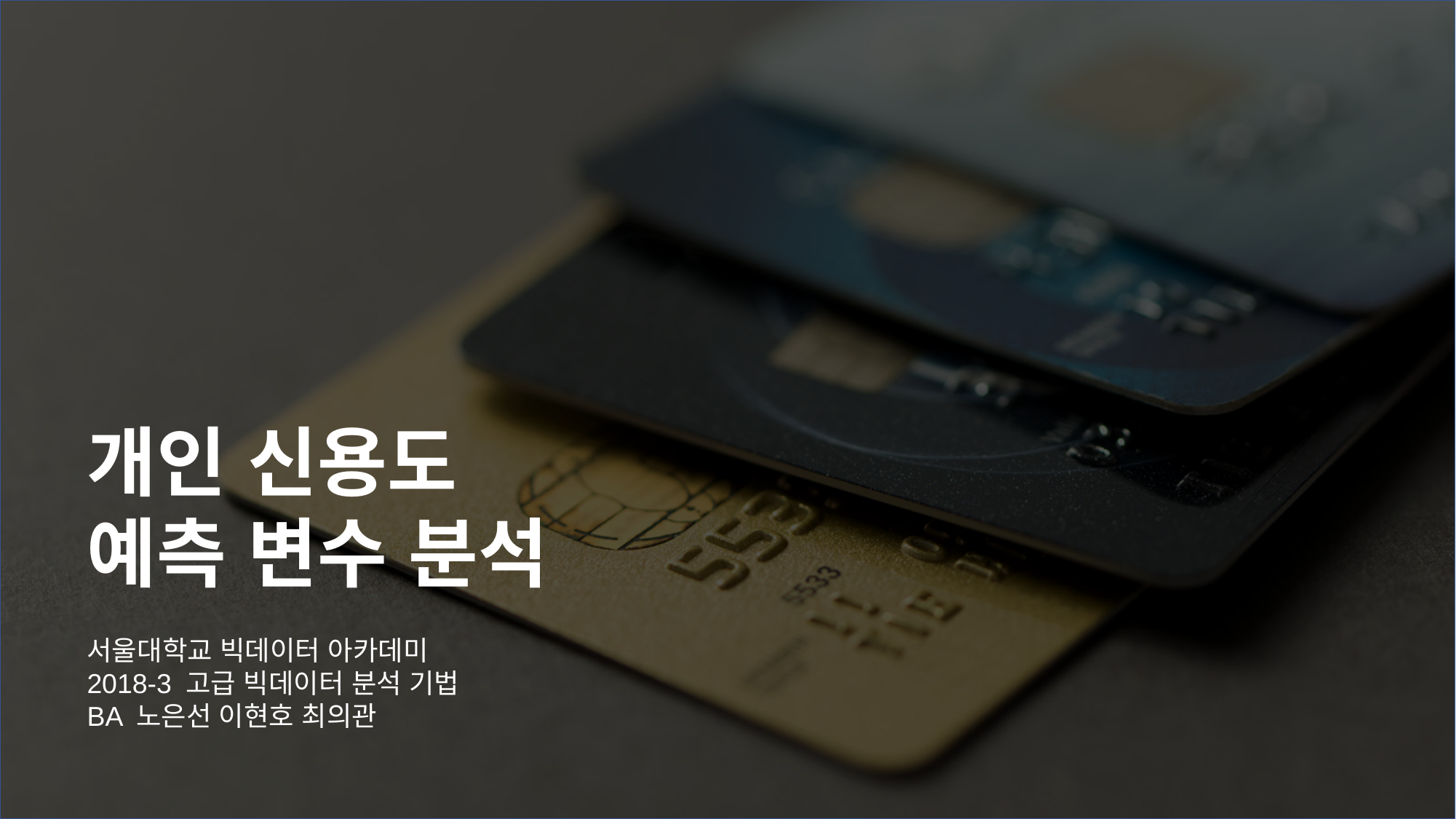

개인 신용도
예측 변수 분석

서울대학교 빅데이터 아카데미
2018-3 고급 빅데이터 분석 기법
BA 노은선 이현호 최의관